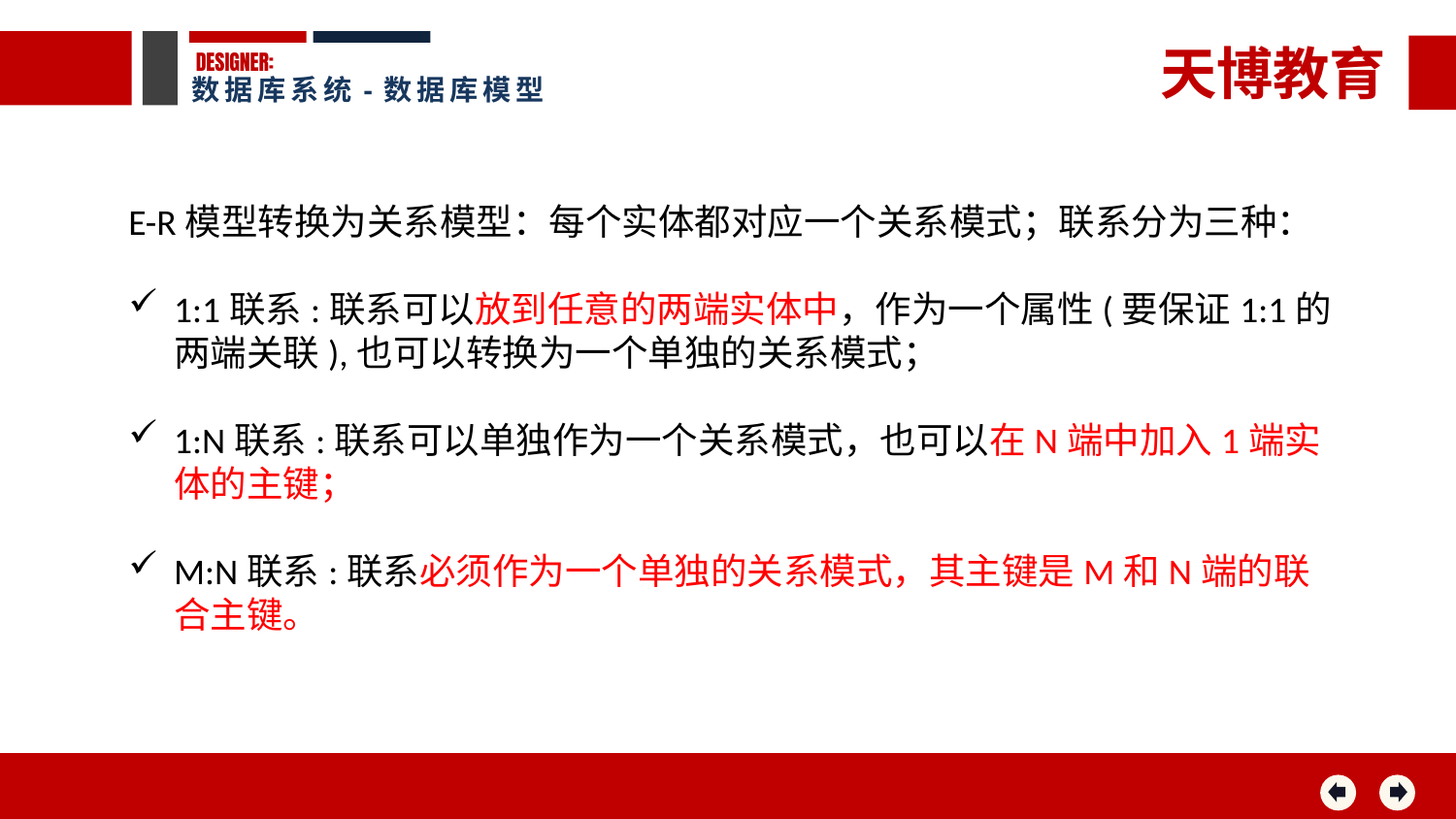

天博教育
DESIGNER:
数据库系统-数据库模型
E-R模型转换为关系模型：每个实体都对应一个关系模式；联系分为三种：

1:1联系:联系可以放到任意的两端实体中，作为一个属性(要保证1:1的两端关联),也可以转换为一个单独的关系模式；

1:N联系:联系可以单独作为一个关系模式，也可以在N端中加入1端实体的主键；

M:N联系:联系必须作为一个单独的关系模式，其主键是M和N端的联合主键。